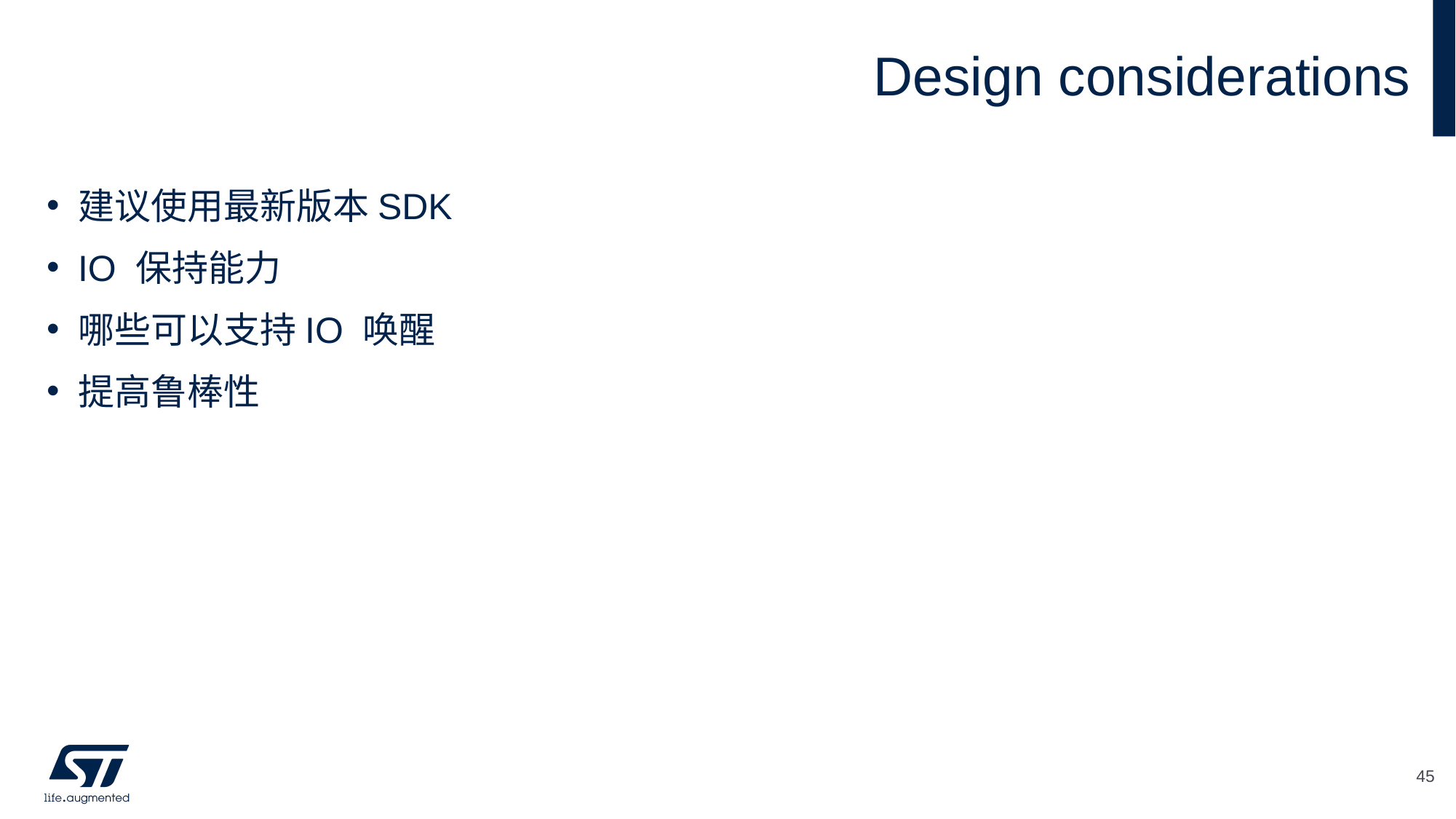

# Design considerations
建议使用最新版本SDK
IO 保持能力
哪些可以支持IO 唤醒
提高鲁棒性
45